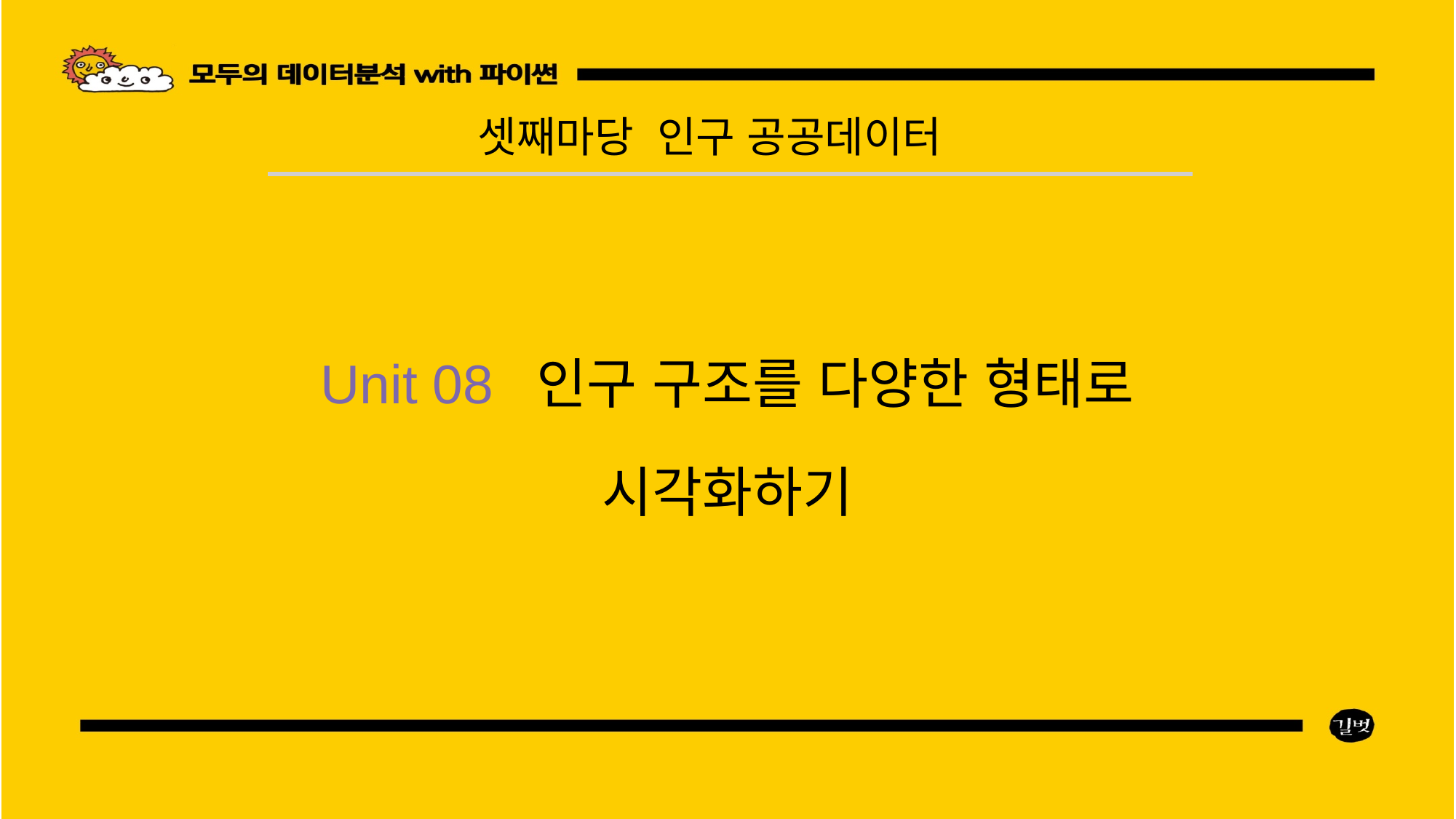

셋째마당  인구 공공데이터
Unit 08  인구 구조를 다양한 형태로 시각화하기